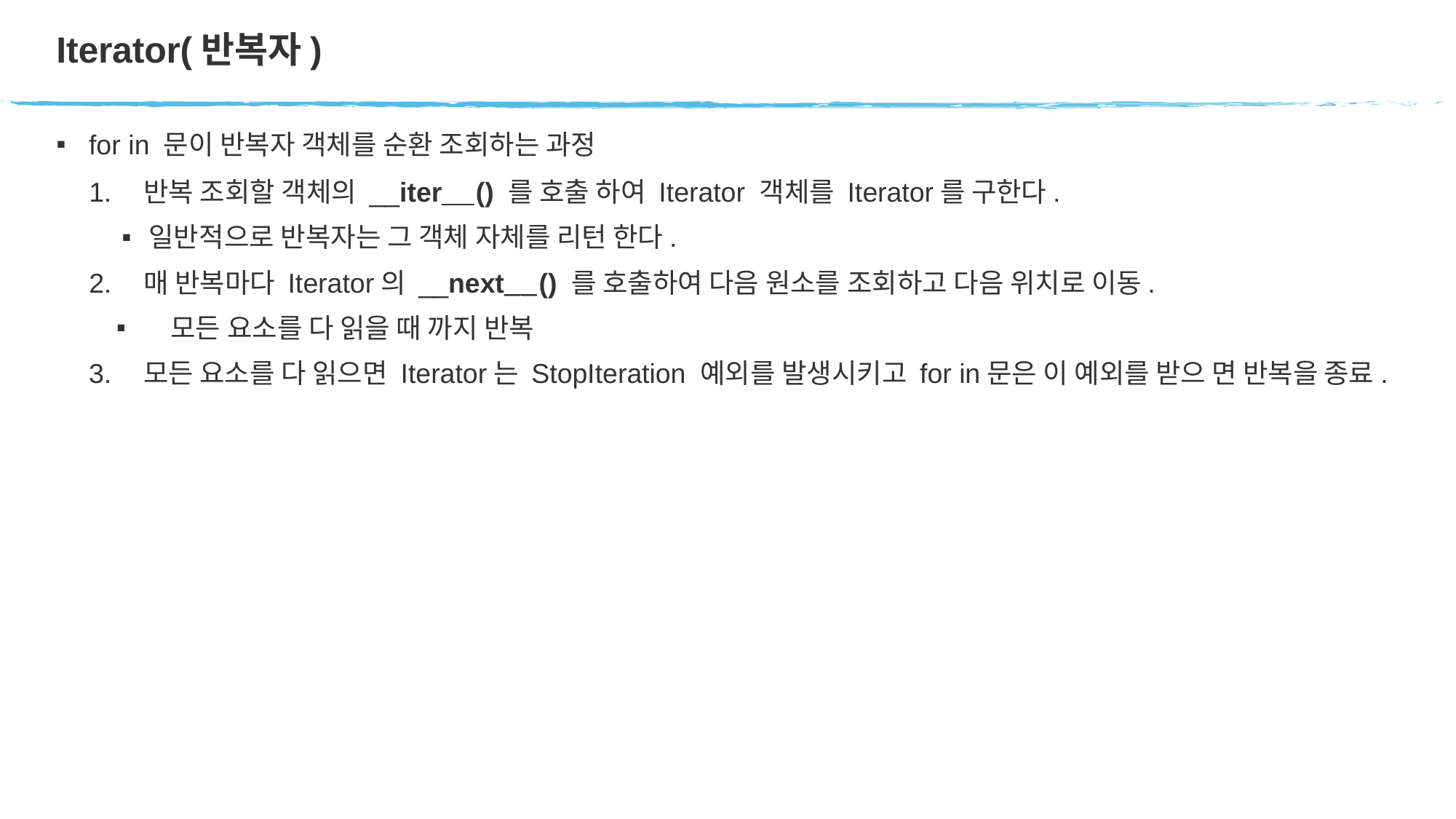

# Iterator(반복자)
for in 문이 반복자 객체를 순환 조회하는 과정
반복 조회할 객체의 __iter__() 를 호출 하여 Iterator 객체를 Iterator를 구한다.
일반적으로 반복자는 그 객체 자체를 리턴 한다.
매 반복마다 Iterator의 __next__() 를 호출하여 다음 원소를 조회하고 다음 위치로 이동.
모든 요소를 다 읽을 때 까지 반복
모든 요소를 다 읽으면 Iterator는 StopIteration 예외를 발생시키고 for in문은 이 예외를 받으 면 반복을 종료.